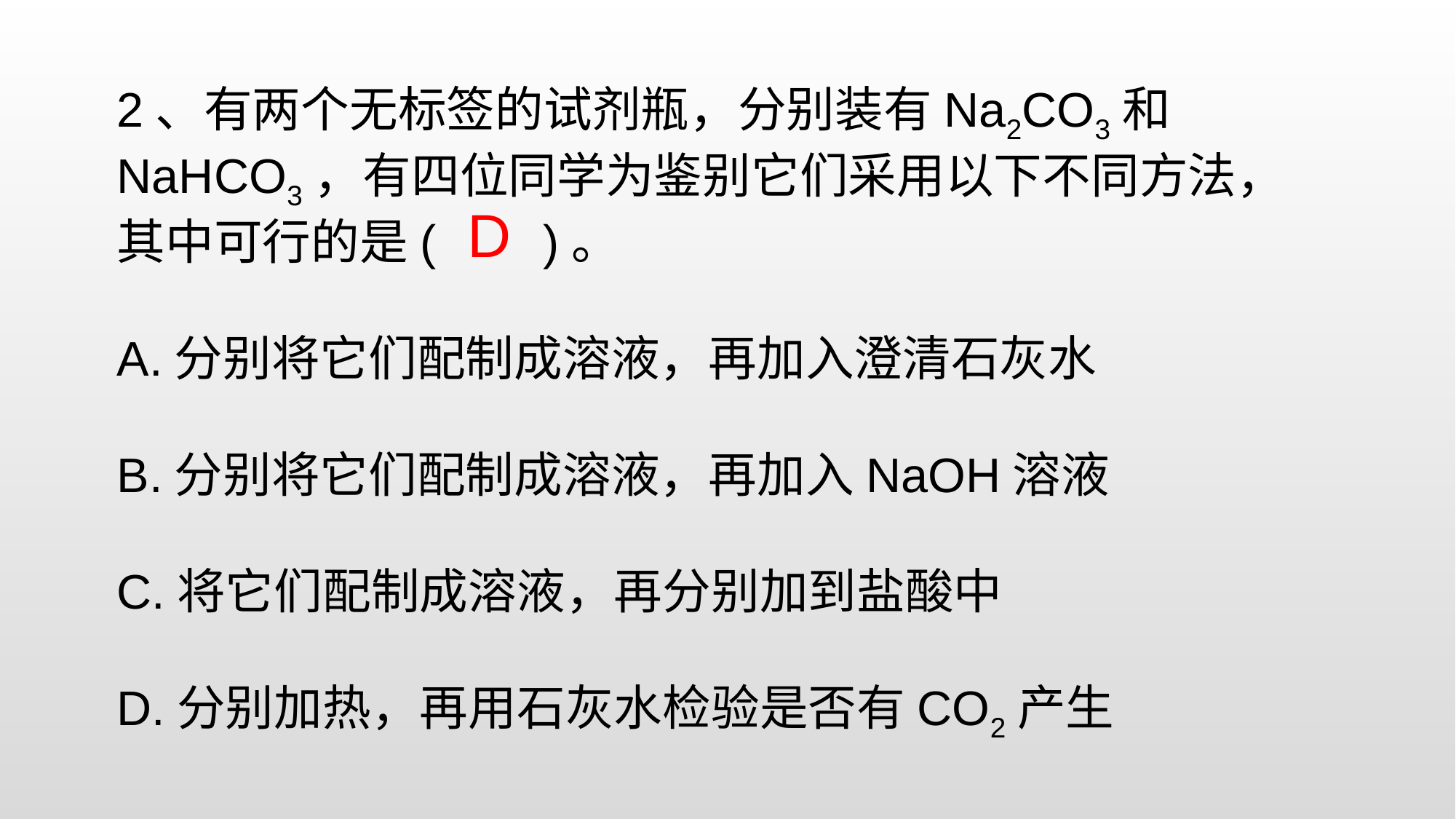

2、有两个无标签的试剂瓶，分别装有Na2CO3和NaHCO3，有四位同学为鉴别它们采用以下不同方法，其中可行的是(        )。

A.分别将它们配制成溶液，再加入澄清石灰水

B.分别将它们配制成溶液，再加入NaOH溶液

C.将它们配制成溶液，再分别加到盐酸中

D.分别加热，再用石灰水检验是否有CO2产生
D